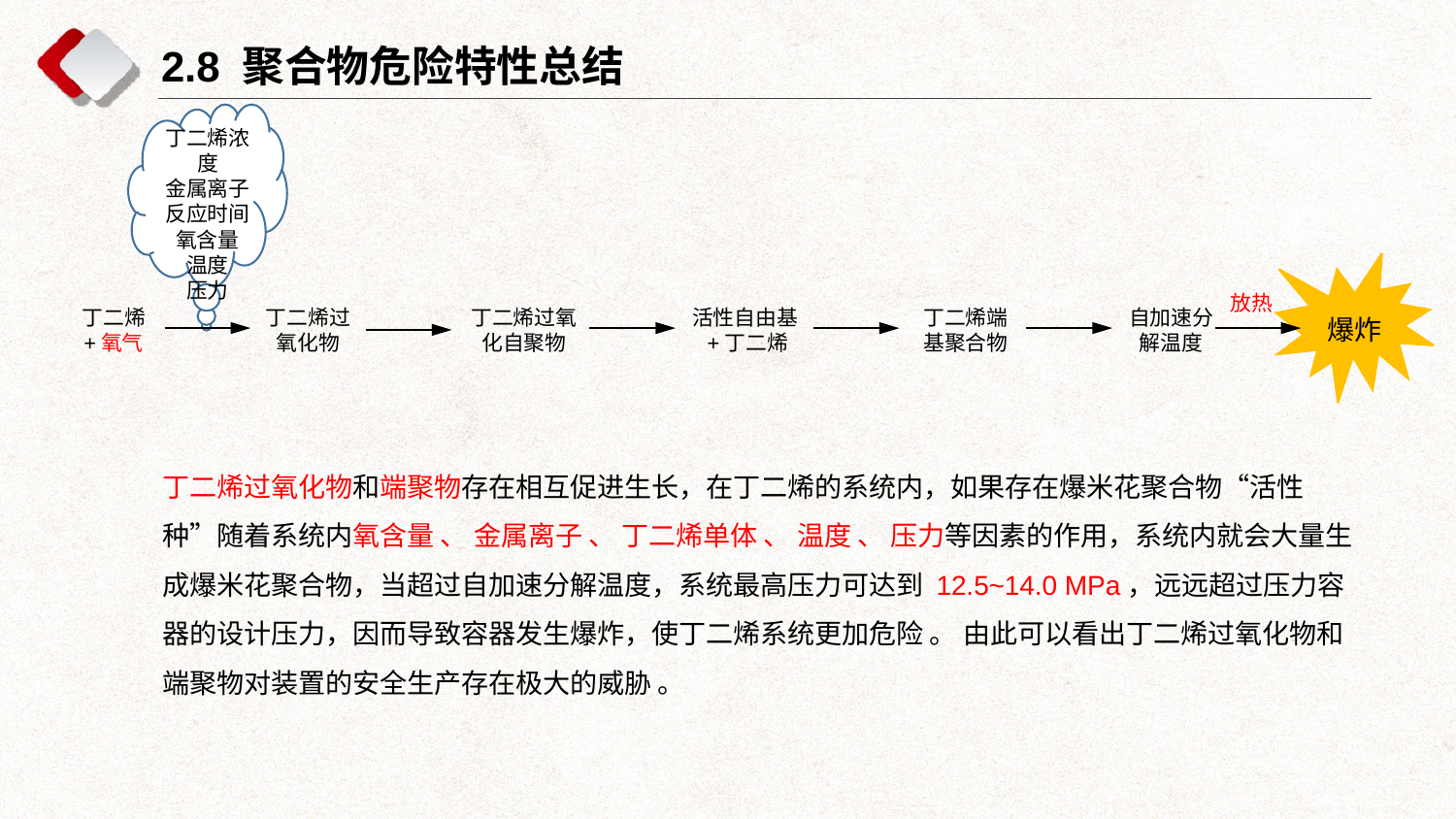

2.8 聚合物危险特性总结

丁二烯浓度
金属离子
反应时间
氧含量
温度
压力

放热
丁二烯过氧化物
丁二烯过氧化自聚物
活性自由基+丁二烯
丁二烯端基聚合物
自加速分解温度
爆炸
丁二烯
+氧气
丁二烯过氧化物和端聚物存在相互促进生长，在丁二烯的系统内，如果存在爆米花聚合物“活性种”随着系统内氧含量 、 金属离子 、 丁二烯单体 、 温度 、 压力等因素的作用，系统内就会大量生成爆米花聚合物，当超过自加速分解温度，系统最高压力可达到 12.5~14.0 MPa，远远超过压力容器的设计压力，因而导致容器发生爆炸，使丁二烯系统更加危险 。 由此可以看出丁二烯过氧化物和端聚物对装置的安全生产存在极大的威胁 。